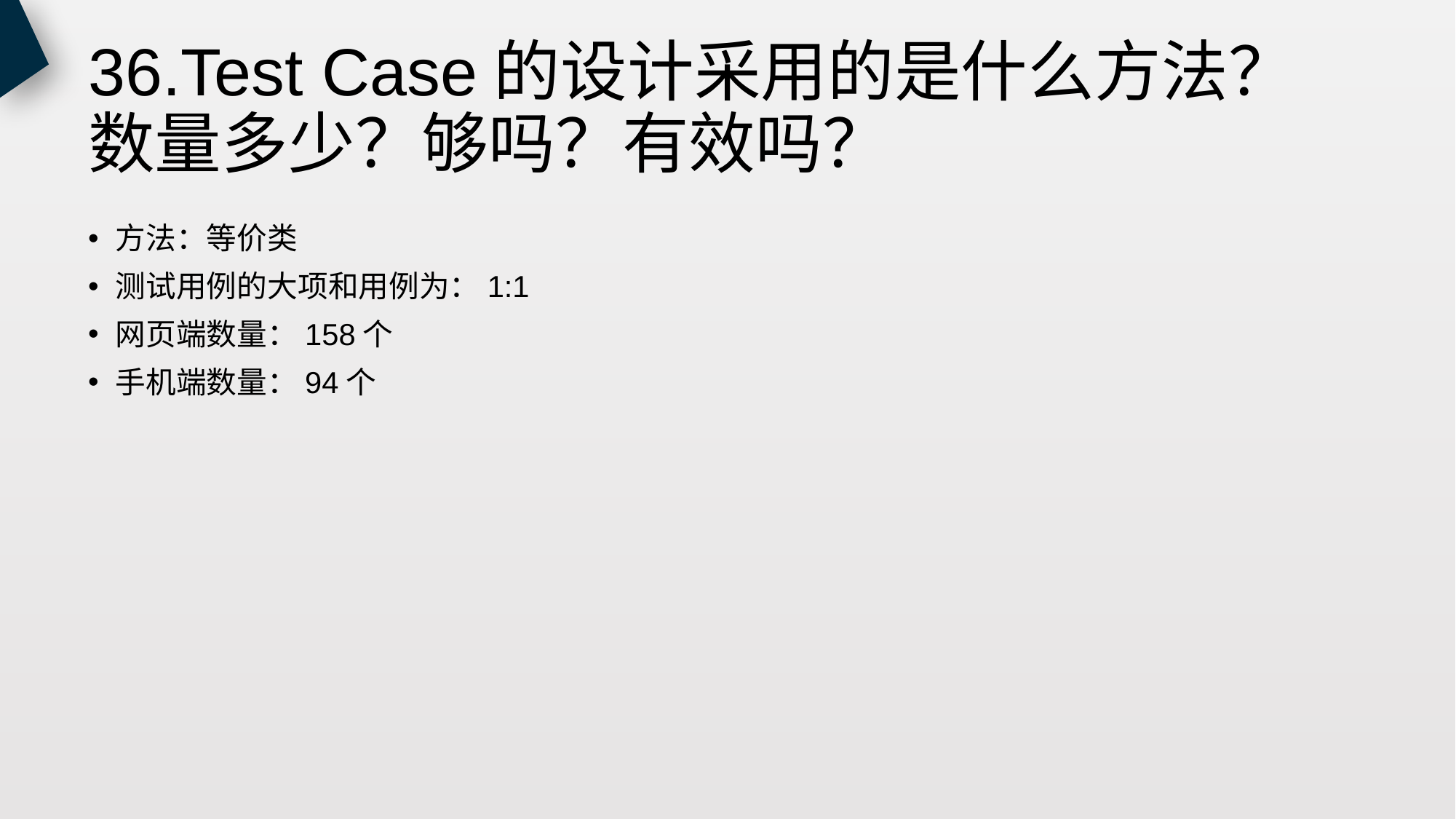

# 36.Test Case的设计采用的是什么方法？数量多少？够吗？有效吗？
方法：等价类
测试用例的大项和用例为：1:1
网页端数量：158个
手机端数量：94个